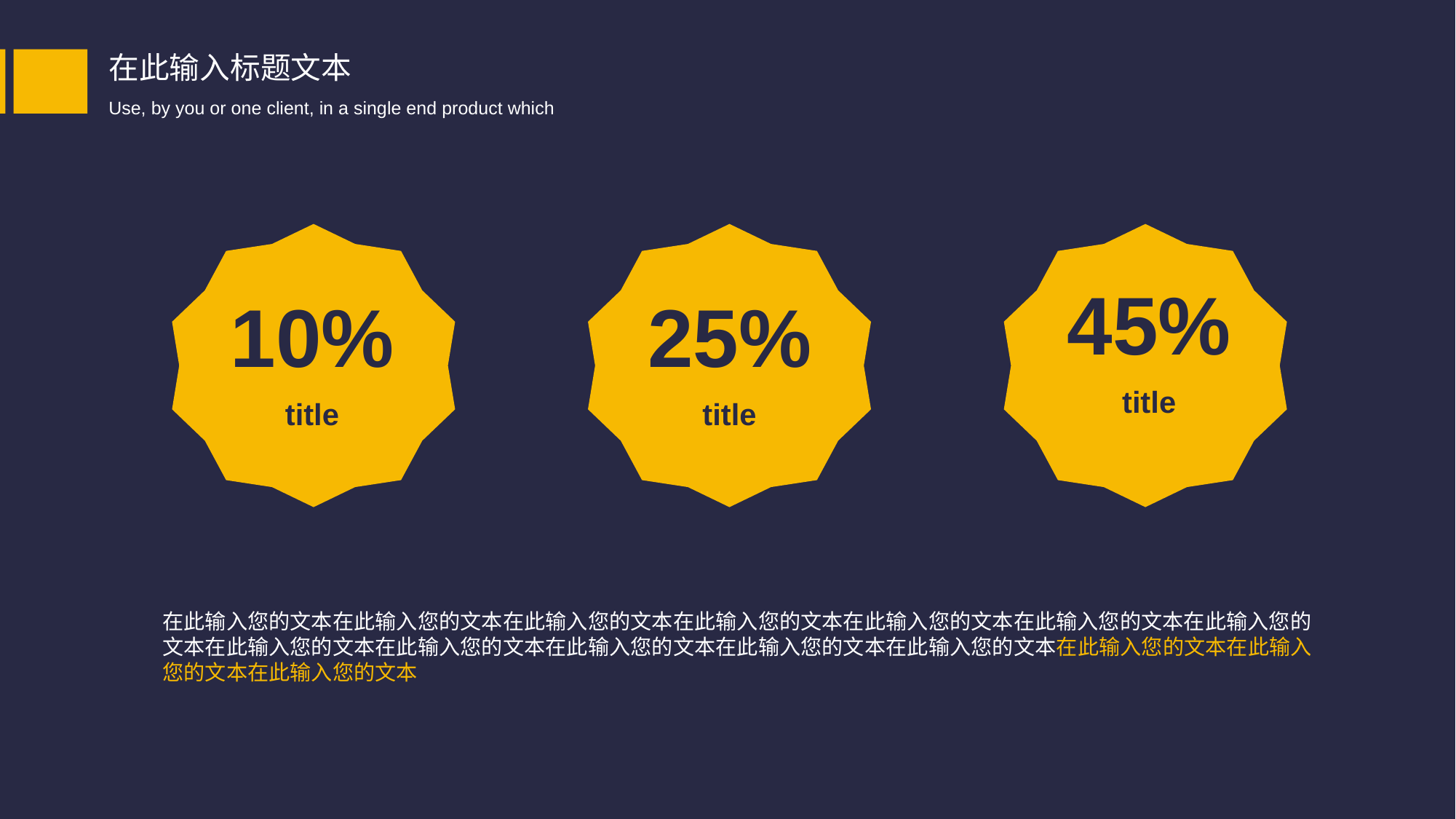

45%
title
10%
title
25%
title
在此输入您的文本在此输入您的文本在此输入您的文本在此输入您的文本在此输入您的文本在此输入您的文本在此输入您的文本在此输入您的文本在此输入您的文本在此输入您的文本在此输入您的文本在此输入您的文本在此输入您的文本在此输入您的文本在此输入您的文本